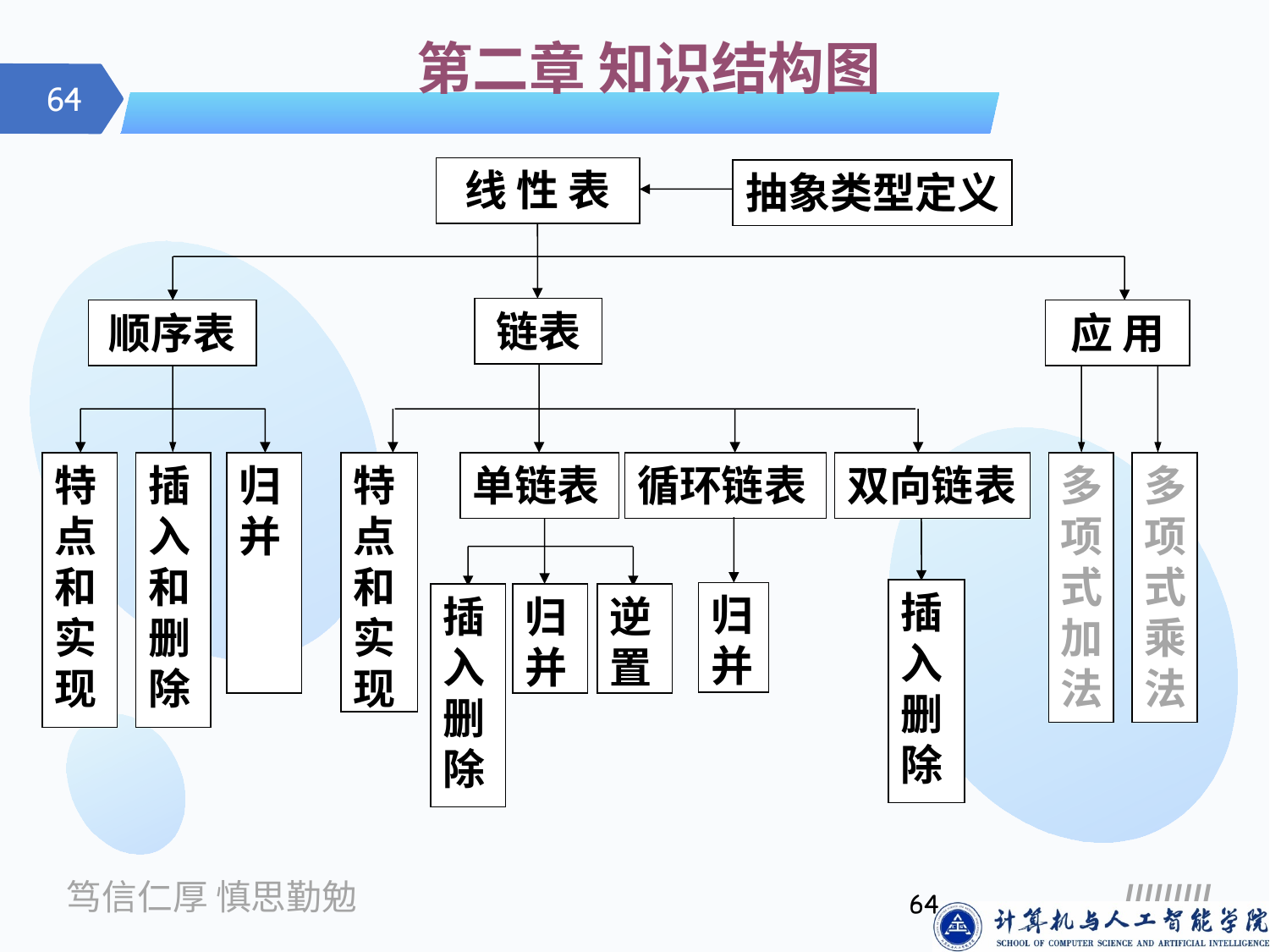

第二章 知识结构图
线 性 表
抽象类型定义

链表
顺序表
应 用

归并
特点和实现
插入和删除
特点和实现
单链表
循环链表
双向链表
多项式加
法
多项式乘
法

插入
删除
归并
插入
删除
归并
逆置
64